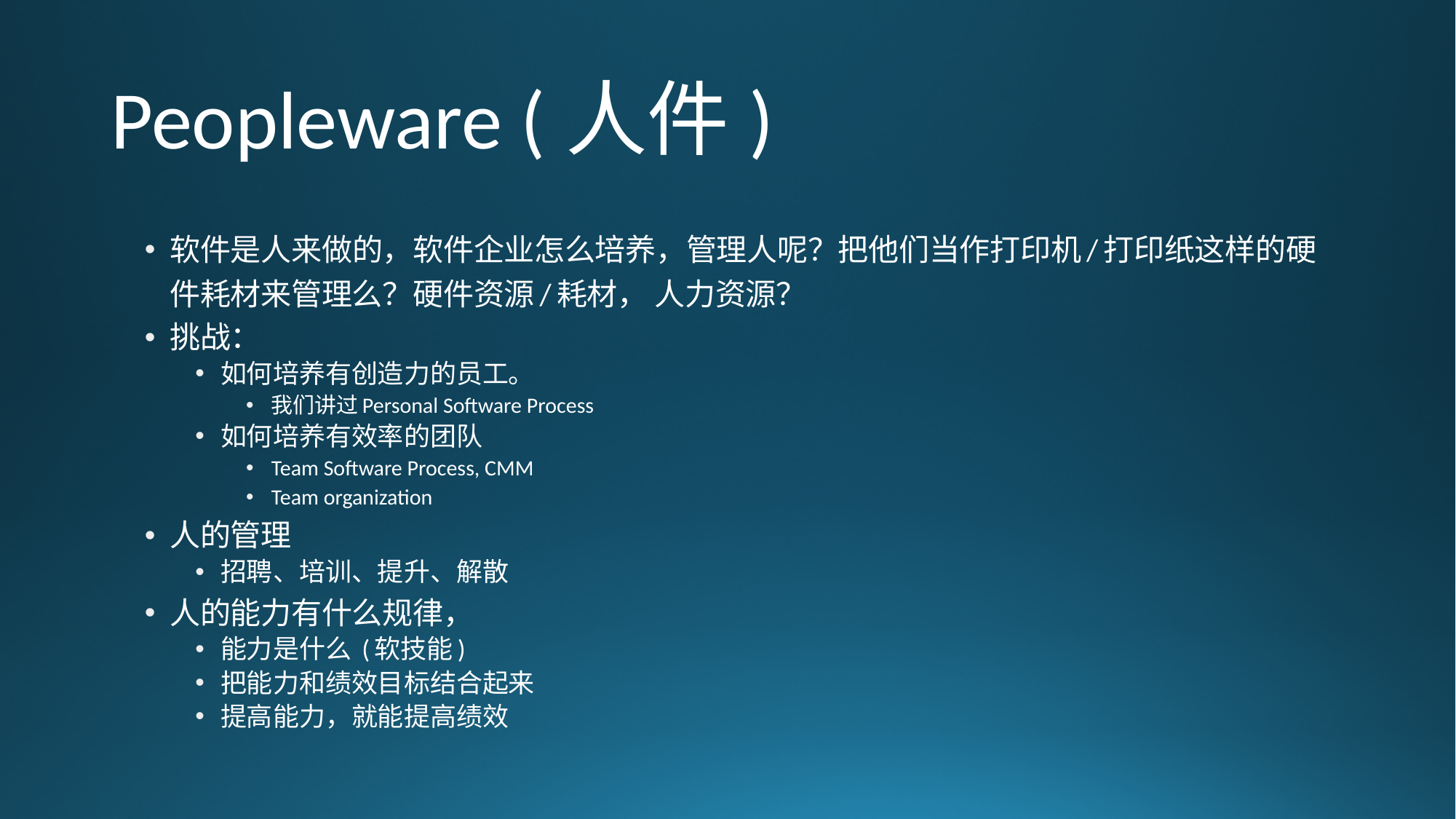

# Peopleware (人件)
软件是人来做的，软件企业怎么培养，管理人呢？把他们当作打印机/打印纸这样的硬件耗材来管理么？硬件资源/耗材， 人力资源？
挑战：
如何培养有创造力的员工。
我们讲过Personal Software Process
如何培养有效率的团队
Team Software Process, CMM
Team organization
人的管理
招聘、培训、提升、解散
人的能力有什么规律，
能力是什么 (软技能)
把能力和绩效目标结合起来
提高能力，就能提高绩效